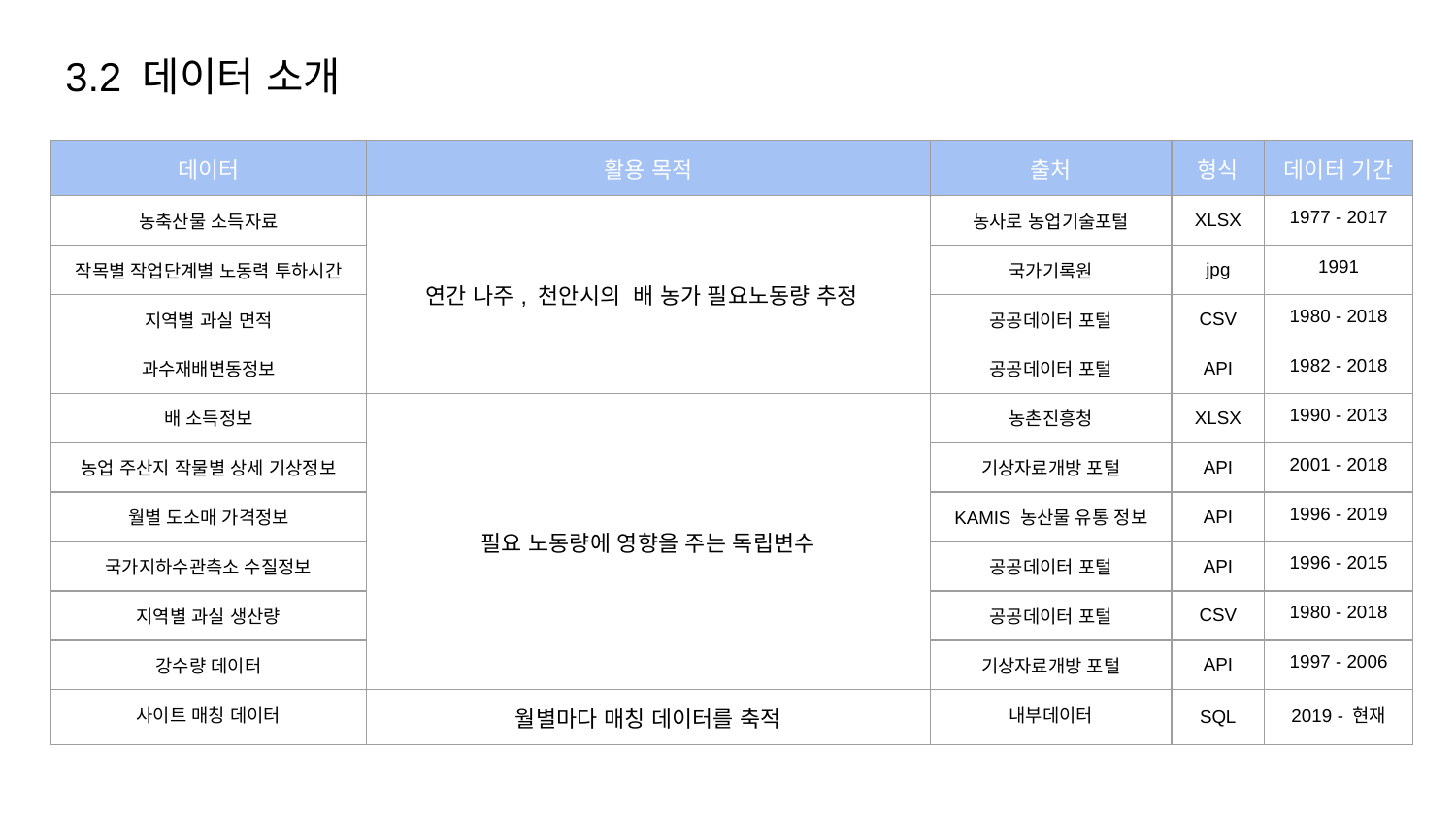

# 3.2 데이터 소개

| 데이터 | 활용 목적 | 출처 | 형식 | 데이터 기간 |
| --- | --- | --- | --- | --- |
| 농축산물 소득자료 | 연간 나주, 천안시의 배 농가 필요노동량 추정 | 농사로 농업기술포털 | XLSX | 1977 - 2017 |
| 작목별 작업단계별 노동력 투하시간 |  | 국가기록원 | jpg | 1991 |
| 지역별 과실 면적 |  | 공공데이터 포털 | CSV | 1980 - 2018 |
| 과수재배변동정보 |  | 공공데이터 포털 | API | 1982 - 2018 |
| 배 소득정보 | 필요 노동량에 영향을 주는 독립변수 | 농촌진흥청 | XLSX | 1990 - 2013 |
| 농업 주산지 작물별 상세 기상정보 |  | 기상자료개방 포털 | API | 2001 - 2018 |
| 월별 도소매 가격정보 |  | KAMIS 농산물 유통 정보 | API | 1996 - 2019 |
| 국가지하수관측소 수질정보 |  | 공공데이터 포털 | API | 1996 - 2015 |
| 지역별 과실 생산량 |  | 공공데이터 포털 | CSV | 1980 - 2018 |
| 강수량 데이터 |  | 기상자료개방 포털 | API | 1997 - 2006 |
| 사이트 매칭 데이터 | 월별마다 매칭 데이터를 축적 | 내부데이터 | SQL | 2019 - 현재 |